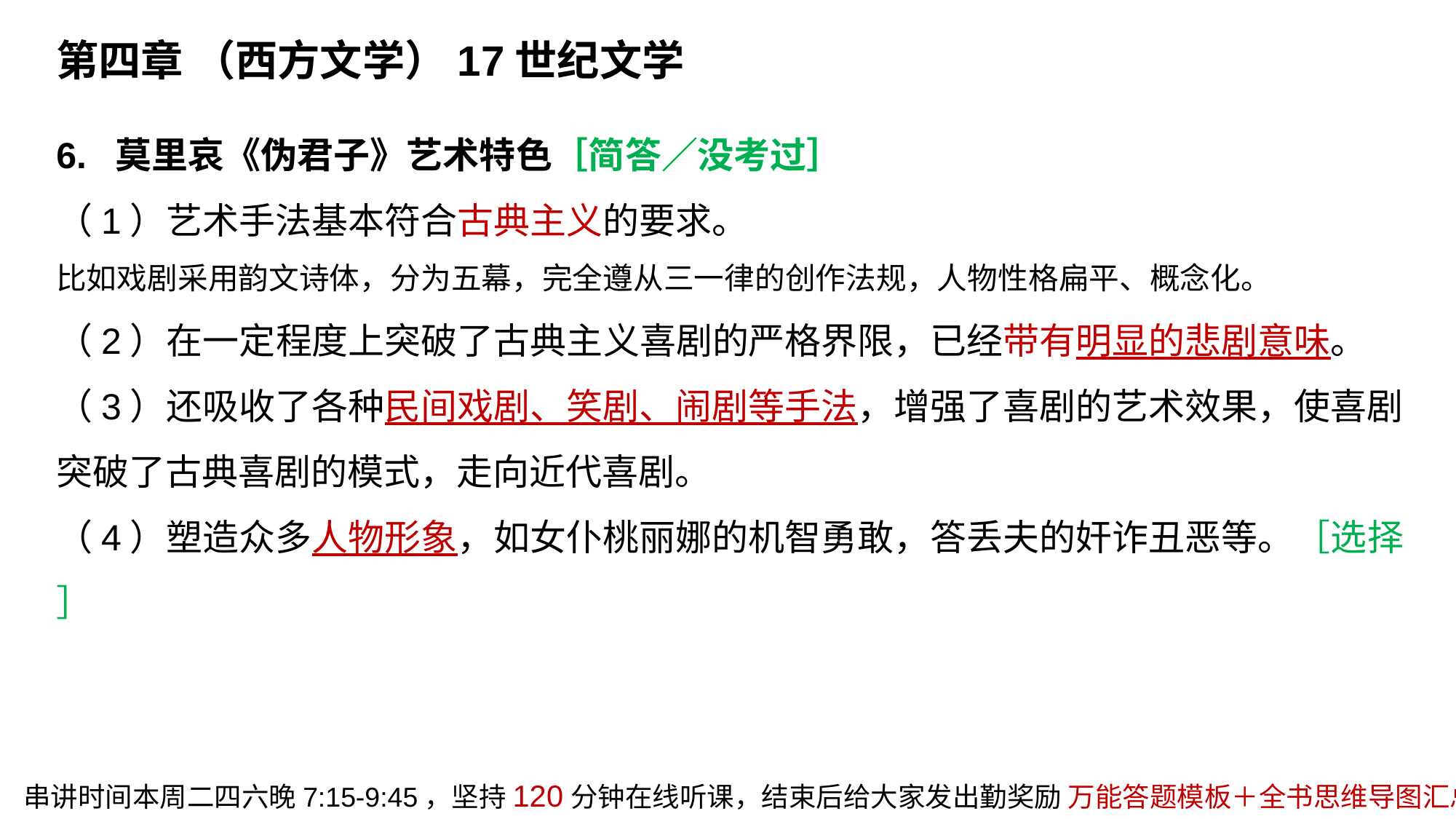

第四章 （西方文学）17世纪文学
6.  莫里哀《伪君子》艺术特色［简答／没考过］
（1）艺术手法基本符合古典主义的要求。
比如戏剧采用韵文诗体，分为五幕，完全遵从三一律的创作法规，人物性格扁平、概念化。
（2）在一定程度上突破了古典主义喜剧的严格界限，已经带有明显的悲剧意味。
（3）还吸收了各种民间戏剧、笑剧、闹剧等手法，增强了喜剧的艺术效果，使喜剧突破了古典喜剧的模式，走向近代喜剧。
（4）塑造众多人物形象，如女仆桃丽娜的机智勇敢，答丢夫的奸诈丑恶等。［选择］